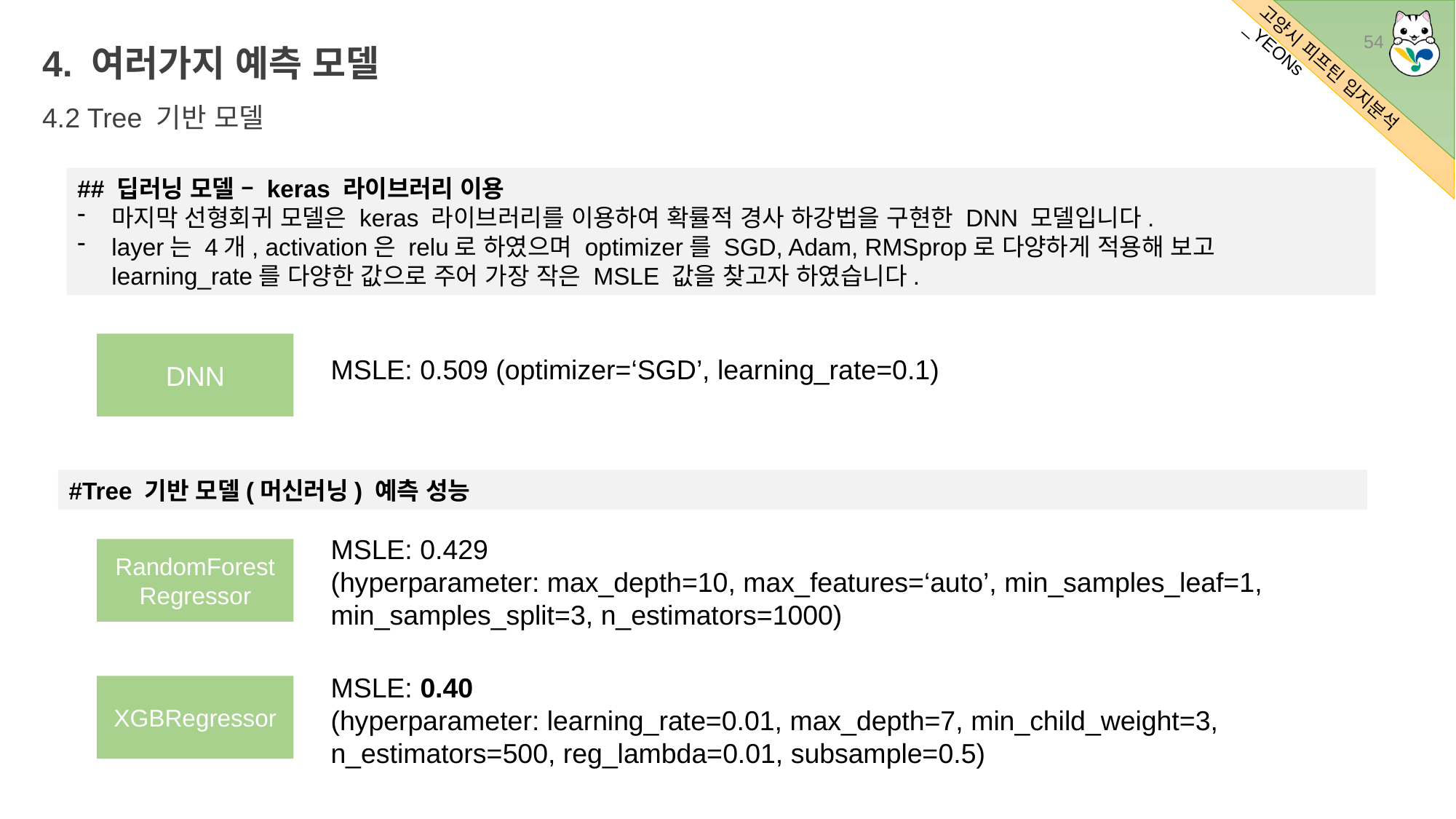

4. 여러가지 예측 모델
4.2 Tree 기반 모델
54
## 딥러닝 모델 – keras 라이브러리 이용
마지막 선형회귀 모델은 keras 라이브러리를 이용하여 확률적 경사 하강법을 구현한 DNN 모델입니다.
layer는 4개, activation은 relu로 하였으며 optimizer를 SGD, Adam, RMSprop로 다양하게 적용해 보고 learning_rate를 다양한 값으로 주어 가장 작은 MSLE 값을 찾고자 하였습니다.
DNN
MSLE: 0.509 (optimizer=‘SGD’, learning_rate=0.1)
#Tree 기반 모델(머신러닝) 예측 성능
MSLE: 0.429
(hyperparameter: max_depth=10, max_features=‘auto’, min_samples_leaf=1, min_samples_split=3, n_estimators=1000)
RandomForestRegressor
MSLE: 0.40
(hyperparameter: learning_rate=0.01, max_depth=7, min_child_weight=3, n_estimators=500, reg_lambda=0.01, subsample=0.5)
XGBRegressor